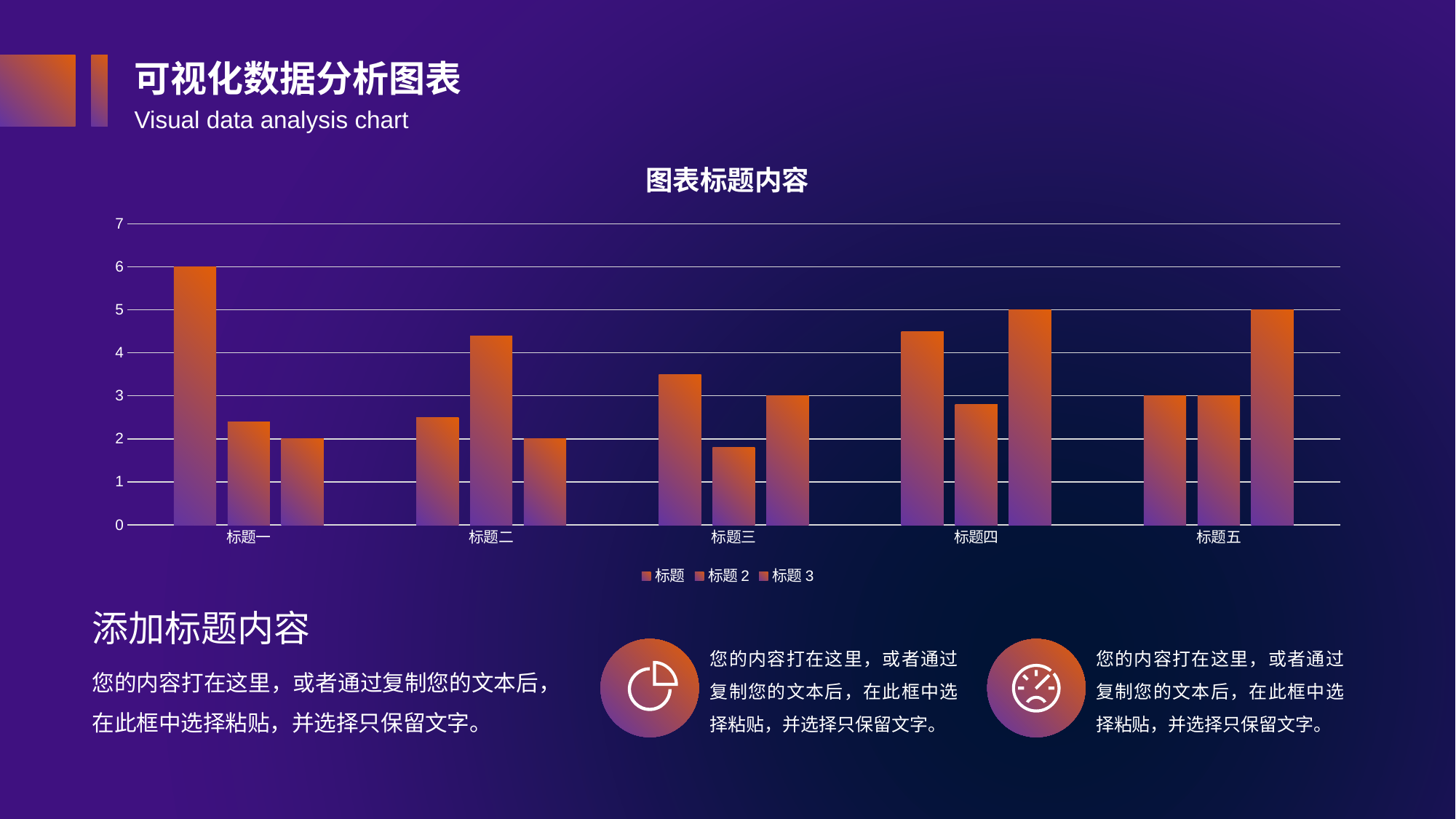

可视化数据分析图表

Visual data analysis chart

### Chart: 图表标题内容

| Category | 标题 | 标题2 | 标题3 |
|---|---|---|---|
| 标题一 | 6.0 | 2.4 | 2.0 |
| 标题二 | 2.5 | 4.4 | 2.0 |
| 标题三 | 3.5 | 1.8 | 3.0 |
| 标题四 | 4.5 | 2.8 | 5.0 |
| 标题五 | 3.0 | 3.0 | 5.0 |
添加标题内容
您的内容打在这里，或者通过复制您的文本后，在此框中选择粘贴，并选择只保留文字。
您的内容打在这里，或者通过复制您的文本后，在此框中选择粘贴，并选择只保留文字。

您的内容打在这里，或者通过复制您的文本后，在此框中选择粘贴，并选择只保留文字。